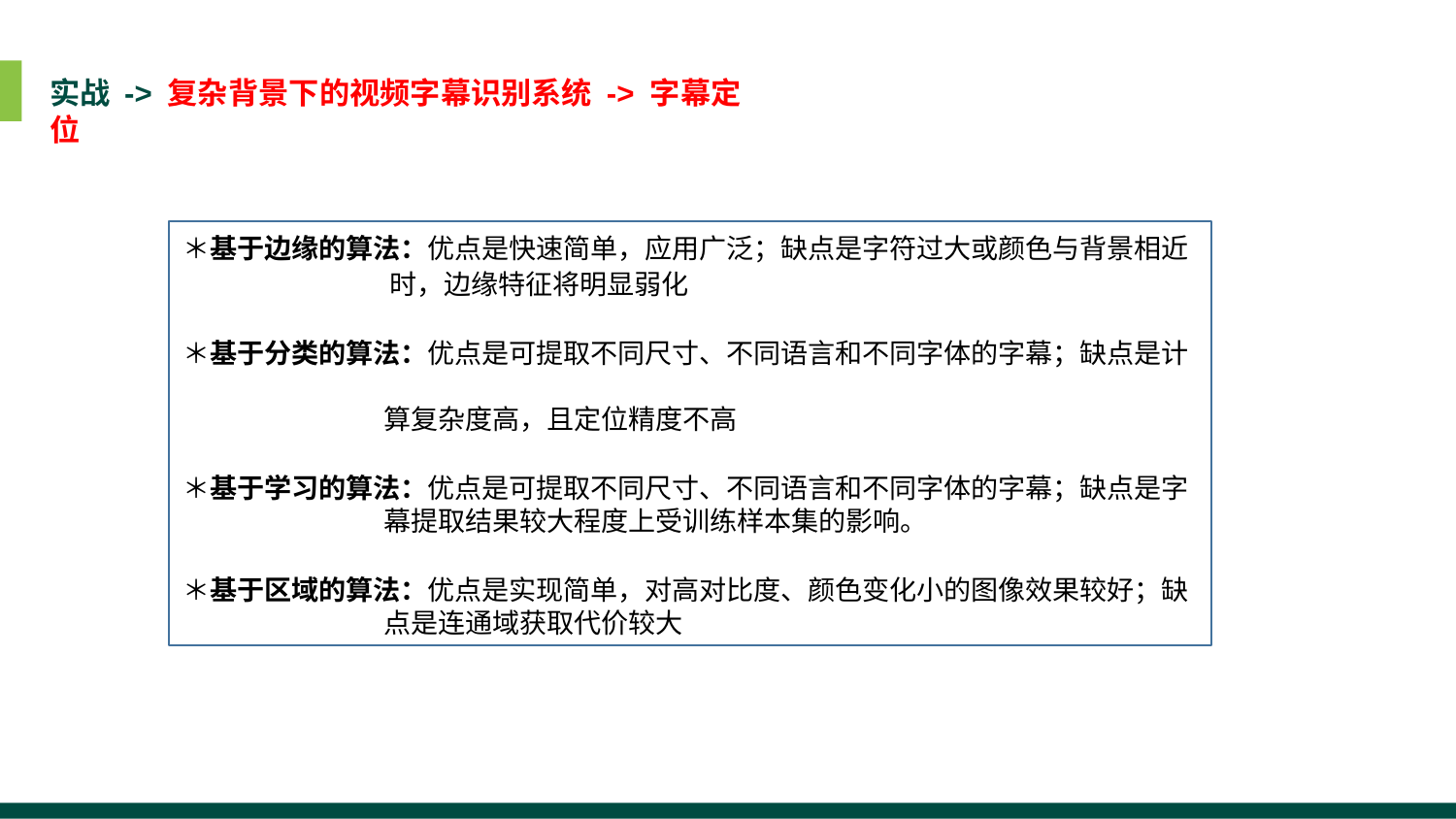

实战 -> 复杂背景下的视频字幕识别系统 -> 字幕定位
＊基于边缘的算法：优点是快速简单，应用广泛；缺点是字符过大或颜色与背景相近
                                 时，边缘特征将明显弱化
＊基于分类的算法：优点是可提取不同尺寸、不同语言和不同字体的字幕；缺点是计
                                算复杂度高，且定位精度不高
＊基于学习的算法：优点是可提取不同尺寸、不同语言和不同字体的字幕；缺点是字
                                幕提取结果较大程度上受训练样本集的影响。
＊基于区域的算法：优点是实现简单，对高对比度、颜色变化小的图像效果较好；缺
                                点是连通域获取代价较大